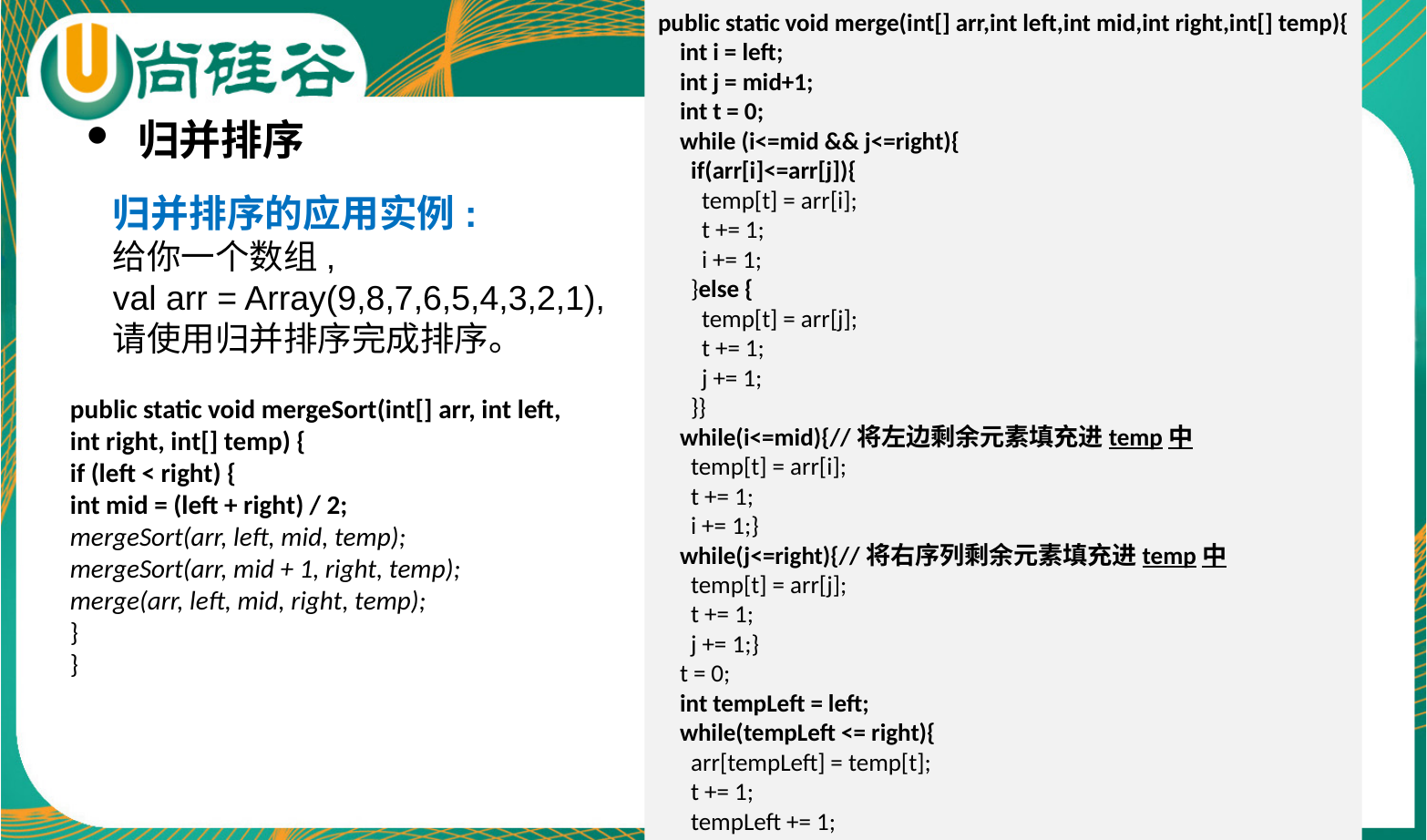

public static void merge(int[] arr,int left,int mid,int right,int[] temp){
    int i = left;
    int j = mid+1;
    int t = 0;
    while (i<=mid && j<=right){
      if(arr[i]<=arr[j]){
        temp[t] = arr[i];
        t += 1;
        i += 1;
      }else {
        temp[t] = arr[j];
        t += 1;
        j += 1;
      }}
    while(i<=mid){//将左边剩余元素填充进temp中
      temp[t] = arr[i];
      t += 1;
      i += 1;}
    while(j<=right){//将右序列剩余元素填充进temp中
      temp[t] = arr[j];
      t += 1;
      j += 1;}
    t = 0;
    int tempLeft = left;
    while(tempLeft <= right){
      arr[tempLeft] = temp[t];
      t += 1;
      tempLeft += 1;
    }}
归并排序
归并排序的应用实例:
给你一个数组,
val arr = Array(9,8,7,6,5,4,3,2,1),
请使用归并排序完成排序。
public static void mergeSort(int[] arr, int left, int right, int[] temp) {
if (left < right) {
int mid = (left + right) / 2;
mergeSort(arr, left, mid, temp);
mergeSort(arr, mid + 1, right, temp);
merge(arr, left, mid, right, temp);
}
}